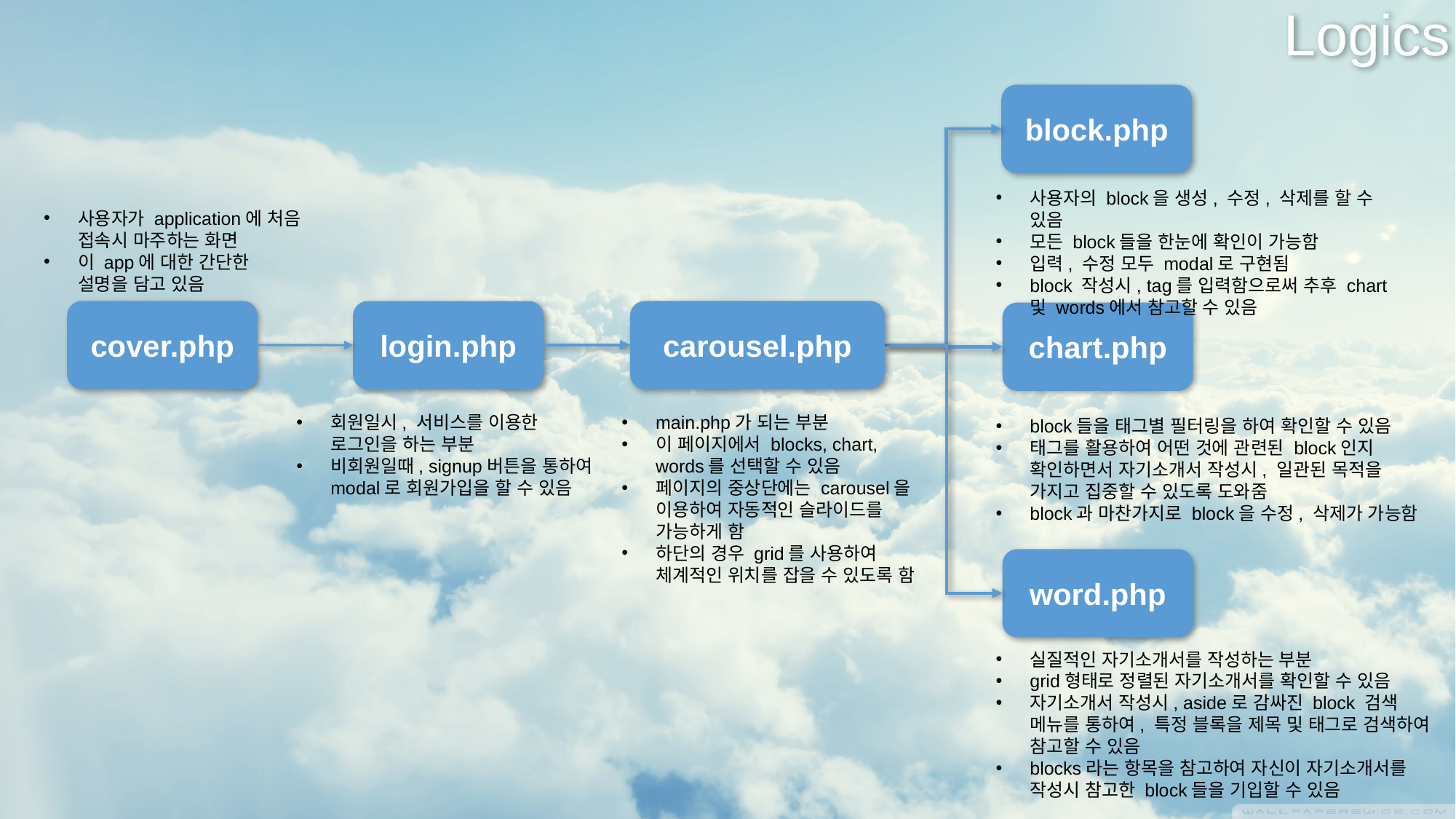

Logics
block.php
사용자의 block을 생성, 수정, 삭제를 할 수 있음
모든 block들을 한눈에 확인이 가능함
입력, 수정 모두 modal로 구현됨
block 작성시, tag를 입력함으로써 추후 chart 및 words에서 참고할 수 있음
사용자가 application에 처음 접속시 마주하는 화면
이 app에 대한 간단한 설명을 담고 있음
cover.php
carousel.php
login.php
chart.php
회원일시, 서비스를 이용한 로그인을 하는 부분
비회원일때, signup버튼을 통하여 modal로 회원가입을 할 수 있음
main.php가 되는 부분
이 페이지에서 blocks, chart, words를 선택할 수 있음
페이지의 중상단에는 carousel을 이용하여 자동적인 슬라이드를 가능하게 함
하단의 경우 grid를 사용하여 체계적인 위치를 잡을 수 있도록 함
block들을 태그별 필터링을 하여 확인할 수 있음
태그를 활용하여 어떤 것에 관련된 block인지 확인하면서 자기소개서 작성시, 일관된 목적을 가지고 집중할 수 있도록 도와줌
block과 마찬가지로 block을 수정, 삭제가 가능함
word.php
실질적인 자기소개서를 작성하는 부분
grid형태로 정렬된 자기소개서를 확인할 수 있음
자기소개서 작성시, aside로 감싸진 block 검색 메뉴를 통하여, 특정 블록을 제목 및 태그로 검색하여 참고할 수 있음
blocks라는 항목을 참고하여 자신이 자기소개서를 작성시 참고한 block들을 기입할 수 있음